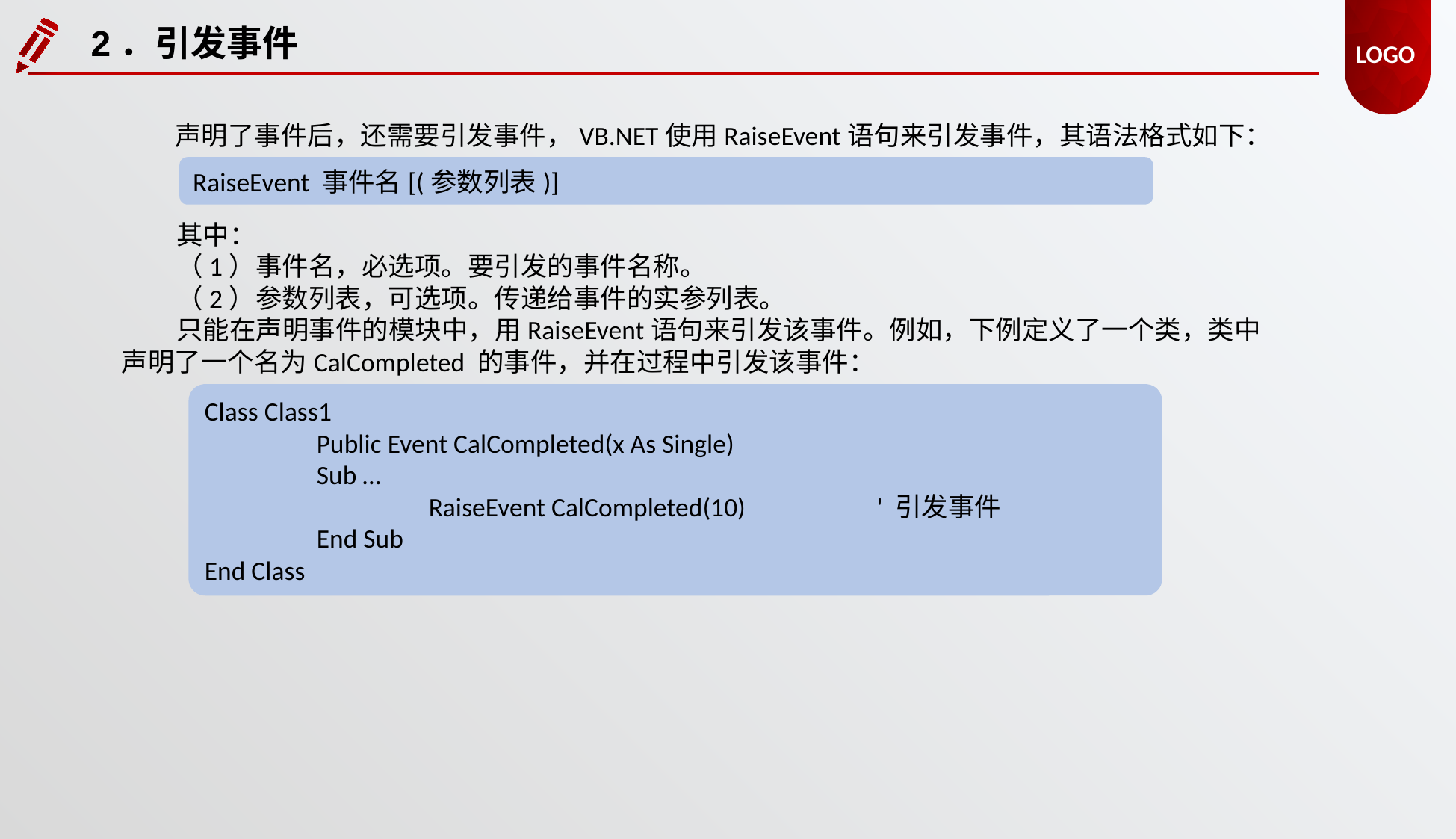

2．引发事件
声明了事件后，还需要引发事件，VB.NET使用RaiseEvent语句来引发事件，其语法格式如下：
RaiseEvent 事件名[(参数列表)]
其中：
（1）事件名，必选项。要引发的事件名称。
（2）参数列表，可选项。传递给事件的实参列表。
只能在声明事件的模块中，用RaiseEvent语句来引发该事件。例如，下例定义了一个类，类中声明了一个名为CalCompleted 的事件，并在过程中引发该事件：
Class Class1
	Public Event CalCompleted(x As Single)
	Sub …
		RaiseEvent CalCompleted(10)		' 引发事件
	End Sub
End Class